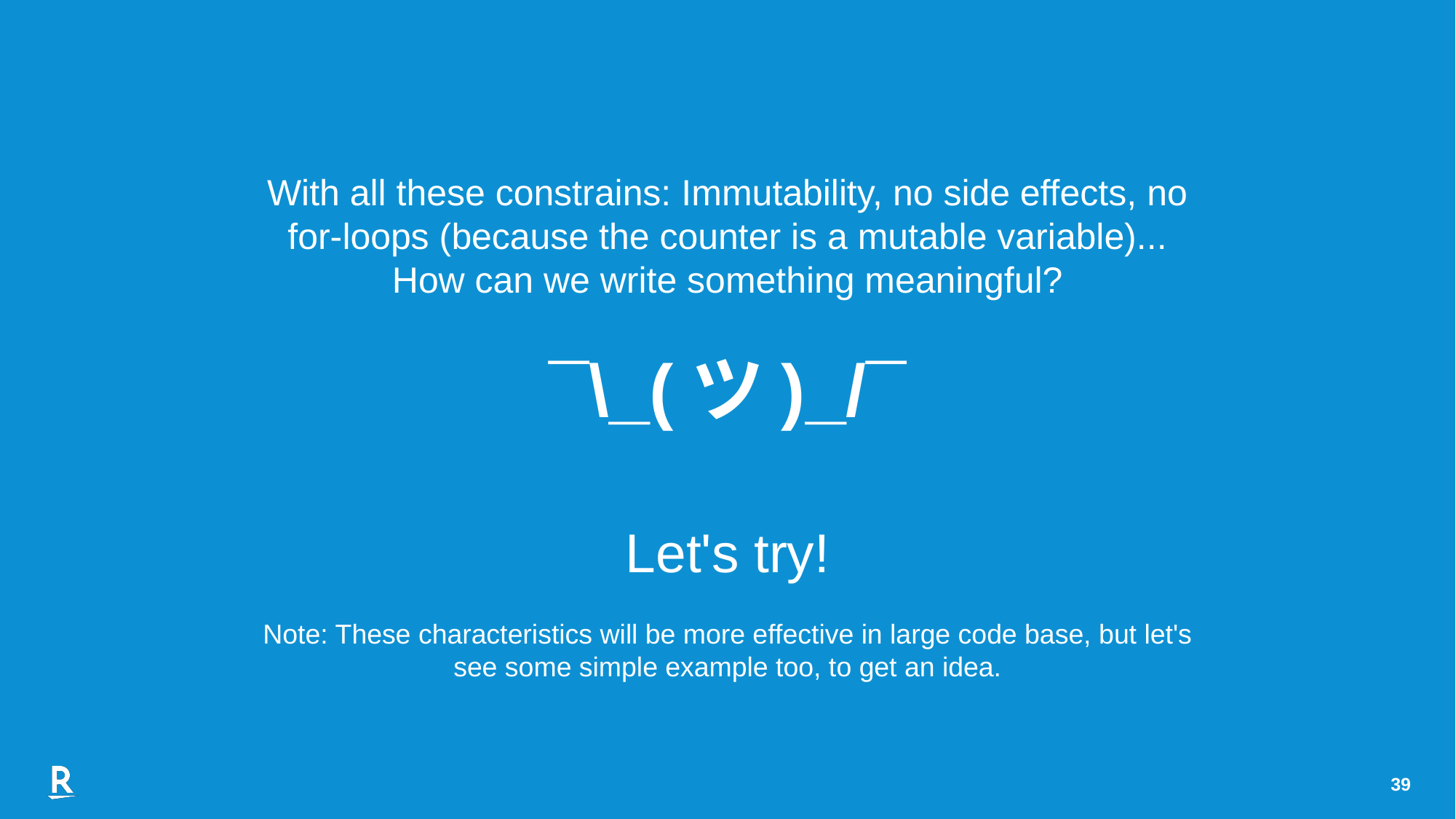

With all these constrains: Immutability, no side effects, no for-loops (because the counter is a mutable variable)... How can we write something meaningful?

¯\_(ツ)_/¯

Let's try!

Note: These characteristics will be more effective in large code base, but let's see some simple example too, to get an idea.